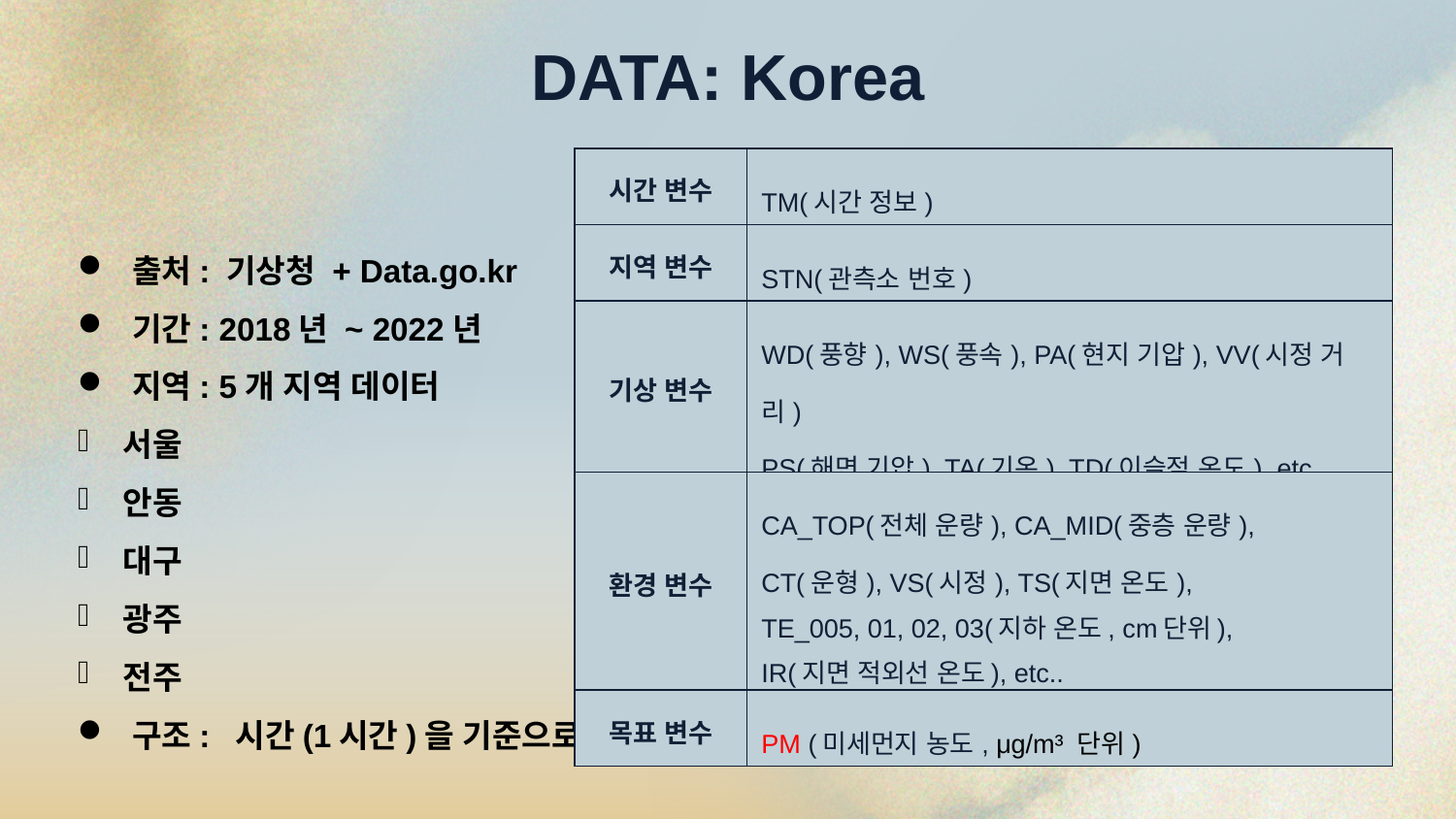

# DATA: Korea
| 시간 변수 | TM(시간 정보) |
| --- | --- |
| 지역 변수 | STN(관측소 번호) |
| 기상 변수 | WD(풍향), WS(풍속), PA(현지 기압), VV(시정 거리) PS(해면 기압), TA(기온), TD(이슬점 온도), etc.. |
| 환경 변수 | CA\_TOP(전체 운량), CA\_MID(중층 운량), CT(운형), VS(시정), TS(지면 온도), TE\_005, 01, 02, 03(지하 온도, cm단위), IR(지면 적외선 온도), etc.. |
| 목표 변수 | PM (미세먼지 농도, μg/m³ 단위) |
출처: 기상청 + Data.go.kr
기간: 2018년 ~ 2022년
지역: 5개 지역 데이터
서울
안동
대구
광주
전주
구조:  시간(1시간)을 기준으로 데이터 통합